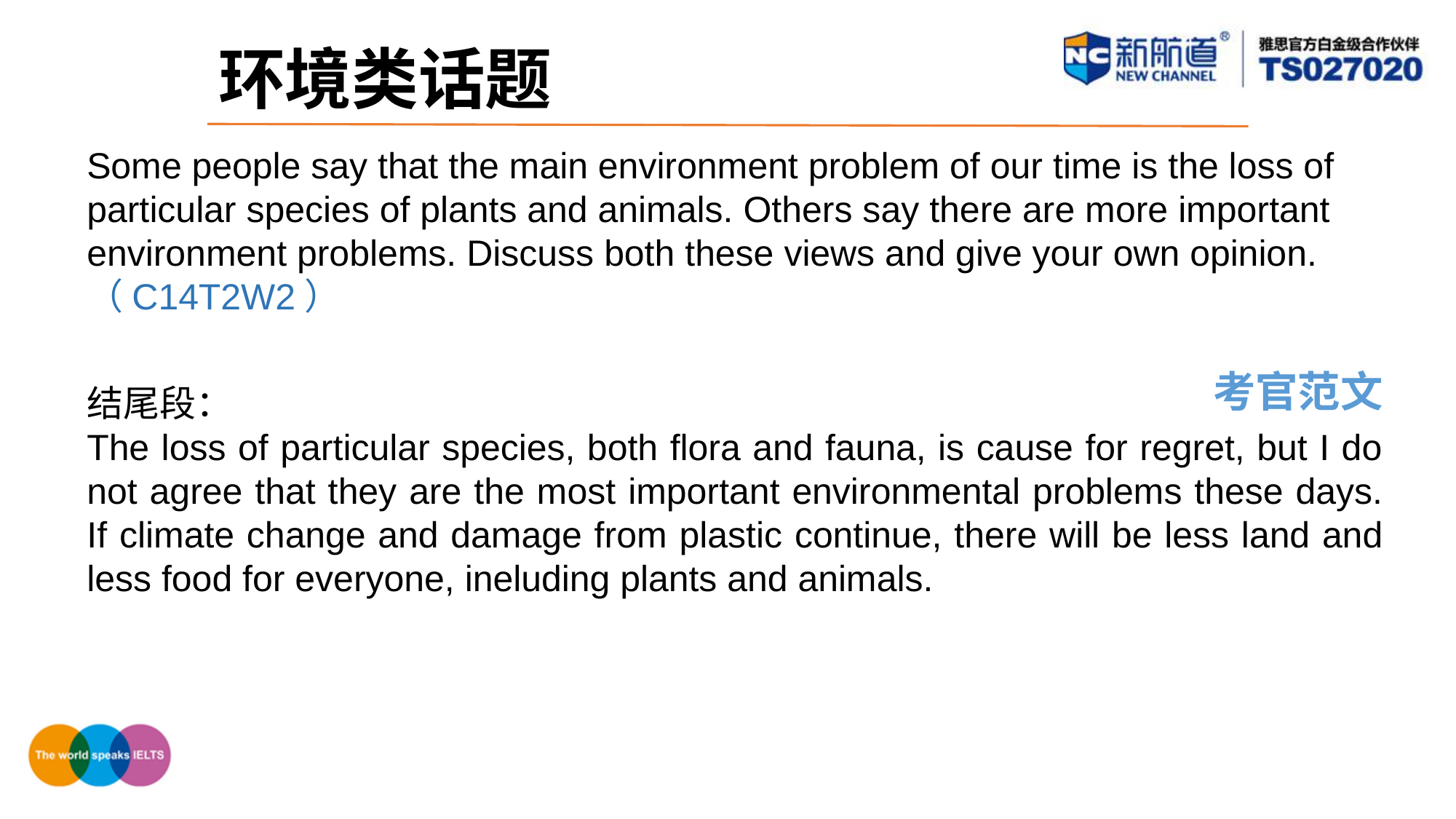

环境类话题
Some people say that the main environment problem of our time is the loss of particular species of plants and animals. Others say there are more important environment problems. Discuss both these views and give your own opinion. （C14T2W2）
考官范文
结尾段：
The loss of particular species, both flora and fauna, is cause for regret, but I do not agree that they are the most important environmental problems these days. If climate change and damage from plastic continue, there will be less land and less food for everyone, ineluding plants and animals.